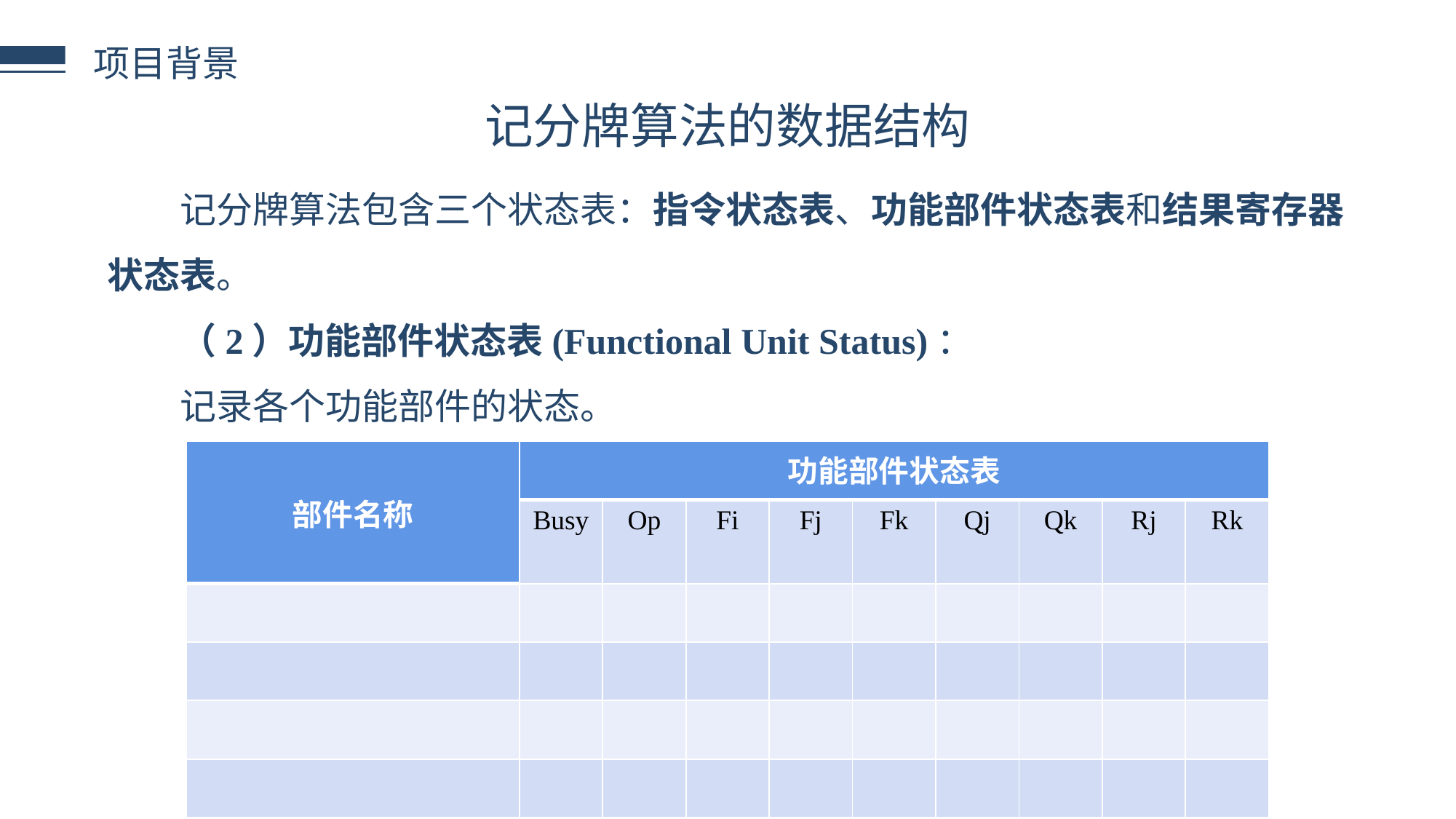

项目背景

记分牌算法的数据结构
记分牌算法包含三个状态表：指令状态表、功能部件状态表和结果寄存器状态表。
（2）功能部件状态表(Functional Unit Status)：
记录各个功能部件的状态。
| 部件名称 | 功能部件状态表 |  |  |  |  |  |  |  |  |
| --- | --- | --- | --- | --- | --- | --- | --- | --- | --- |
|  | Busy | Op | Fi | Fj | Fk | Qj | Qk | Rj | Rk |
|  |  |  |  |  |  |  |  |  |  |
|  |  |  |  |  |  |  |  |  |  |
|  |  |  |  |  |  |  |  |  |  |
|  |  |  |  |  |  |  |  |  |  |